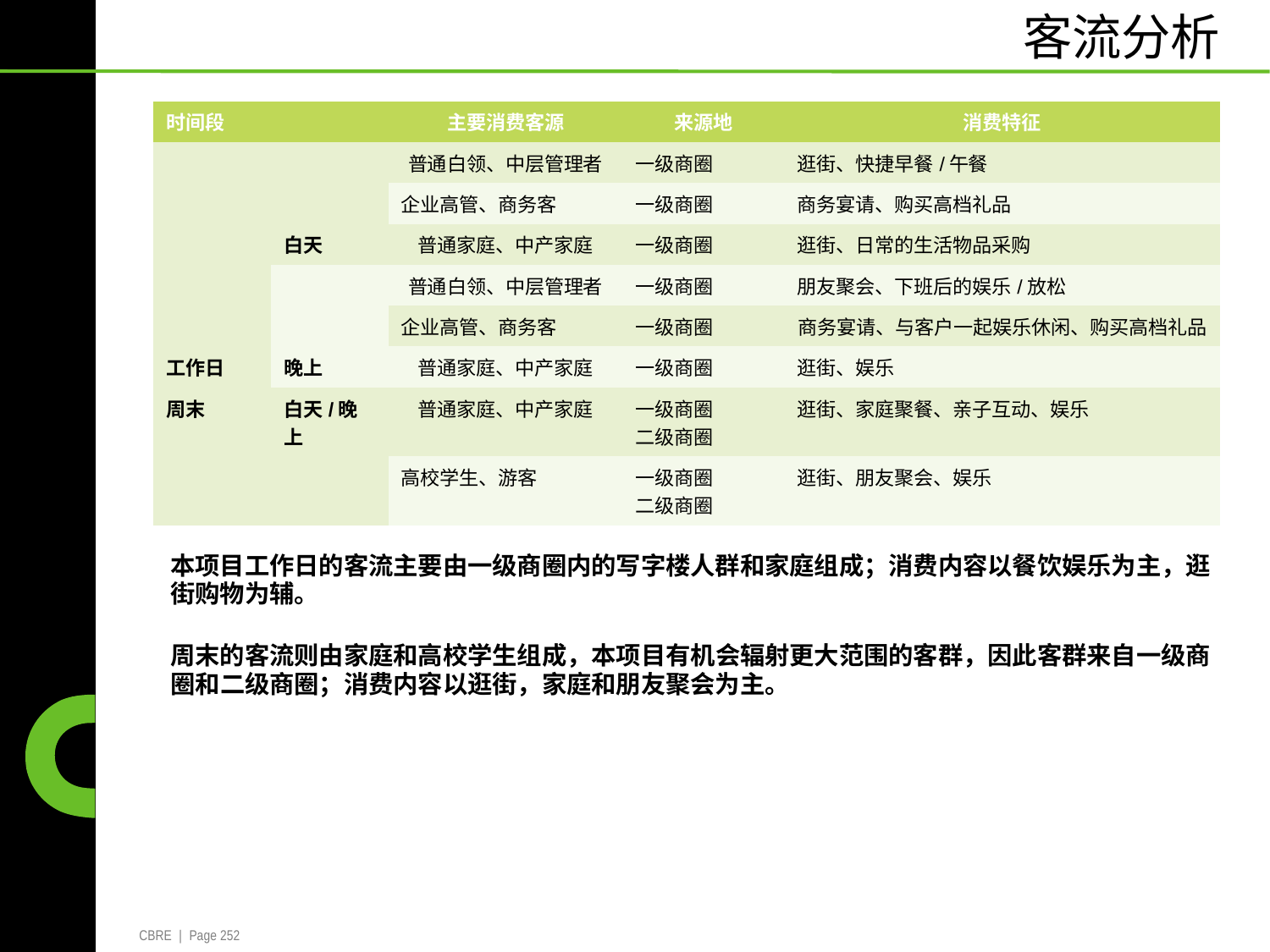

客流分析

| 时间段 |  | 主要消费客源 | 来源地 | 消费特征 |
| --- | --- | --- | --- | --- |
| 工作日 | 白天 | 普通白领、中层管理者 | 一级商圈 | 逛街、快捷早餐/午餐 |
|  |  | 企业高管、商务客 | 一级商圈 | 商务宴请、购买高档礼品 |
|  |  | 普通家庭、中产家庭 | 一级商圈 | 逛街、日常的生活物品采购 |
|  | 晚上 | 普通白领、中层管理者 | 一级商圈 | 朋友聚会、下班后的娱乐/放松 |
|  |  | 企业高管、商务客 | 一级商圈 | 商务宴请、与客户一起娱乐休闲、购买高档礼品 |
|  |  | 普通家庭、中产家庭 | 一级商圈 | 逛街、娱乐 |
| 周末 | 白天/晚上 | 普通家庭、中产家庭 | 一级商圈 二级商圈 | 逛街、家庭聚餐、亲子互动、娱乐 |
|  |  | 高校学生、游客 | 一级商圈 二级商圈 | 逛街、朋友聚会、娱乐 |
本项目工作日的客流主要由一级商圈内的写字楼人群和家庭组成；消费内容以餐饮娱乐为主，逛
街购物为辅。
周末的客流则由家庭和高校学生组成，本项目有机会辐射更大范围的客群，因此客群来自一级商
圈和二级商圈；消费内容以逛街，家庭和朋友聚会为主。

CBRE  |  Page 252